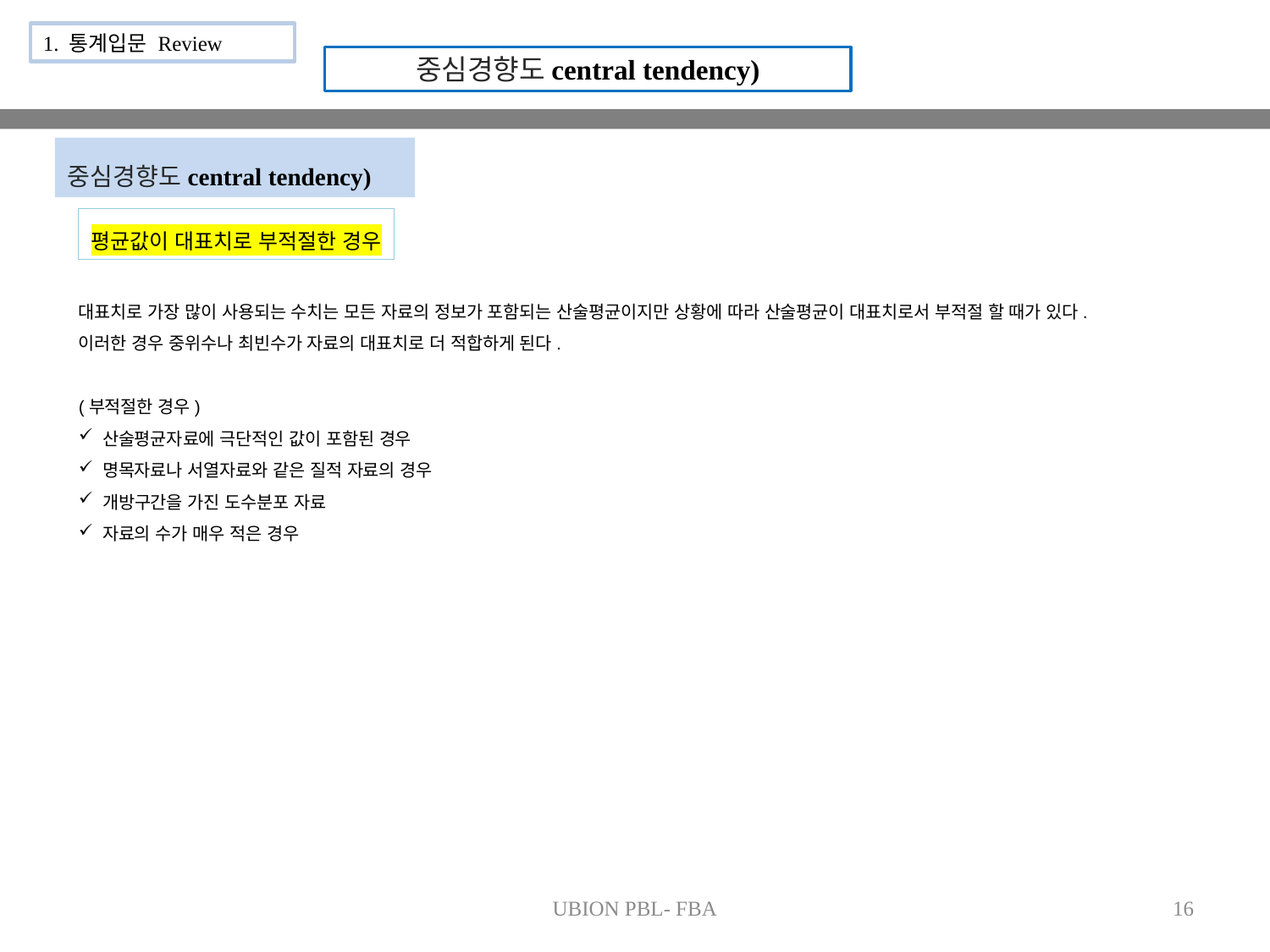

1. 통계입문 Review

중심경향도central tendency)

중심경향도central tendency)
평균값이 대표치로 부적절한 경우
대표치로 가장 많이 사용되는 수치는 모든 자료의 정보가 포함되는 산술평균이지만 상황에 따라 산술평균이 대표치로서 부적절 할 때가 있다. 이러한 경우 중위수나 최빈수가 자료의 대표치로 더 적합하게 된다.

(부적절한 경우)
산술평균자료에 극단적인 값이 포함된 경우
명목자료나 서열자료와 같은 질적 자료의 경우
개방구간을 가진 도수분포 자료
자료의 수가 매우 적은 경우

UBION PBL- FBA
16